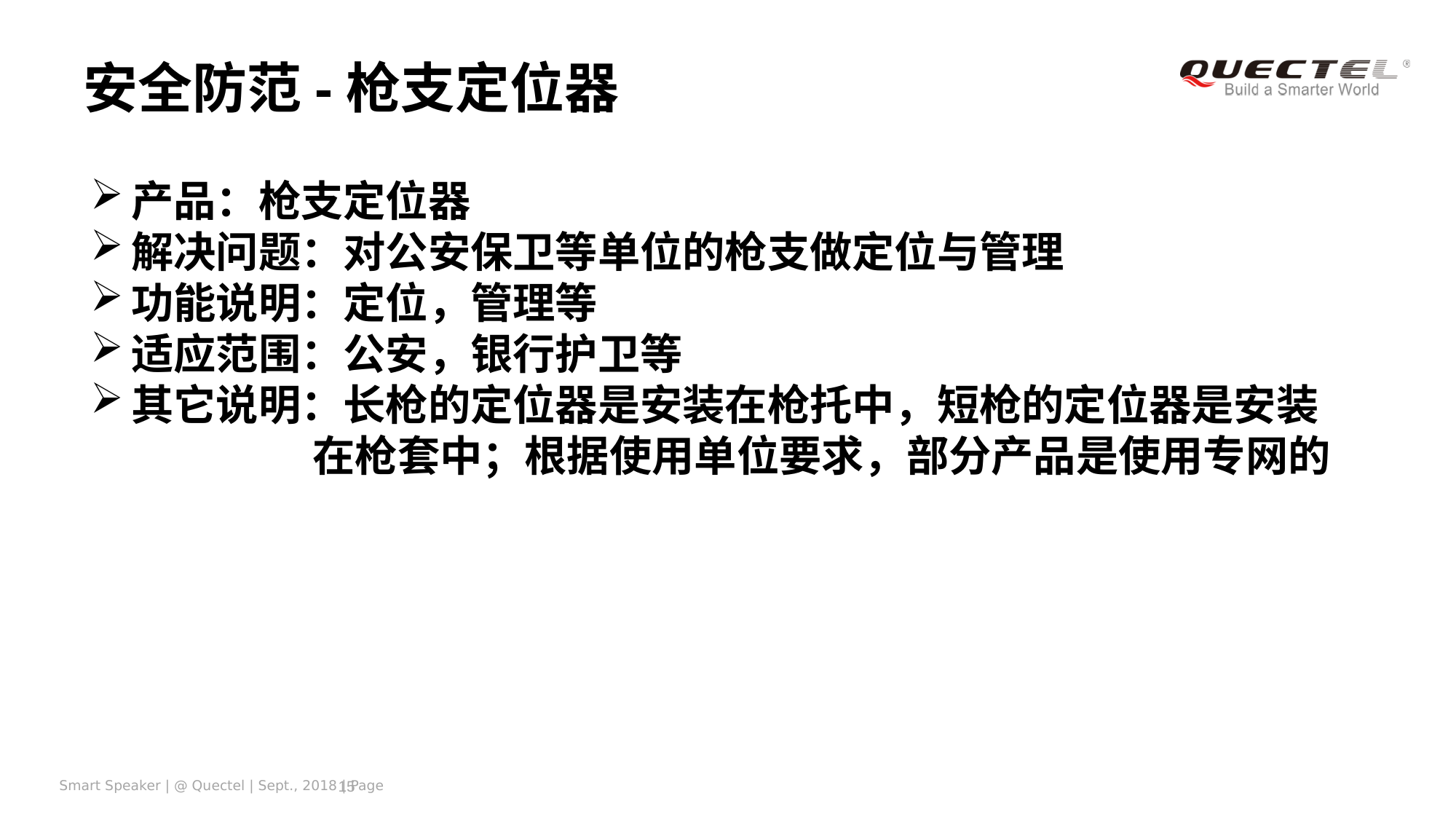

安全防范-枪支定位器
#
产品：枪支定位器
解决问题：对公安保卫等单位的枪支做定位与管理
功能说明：定位，管理等
适应范围：公安，银行护卫等
其它说明：长枪的定位器是安装在枪托中，短枪的定位器是安装
                      在枪套中；根据使用单位要求，部分产品是使用专网的